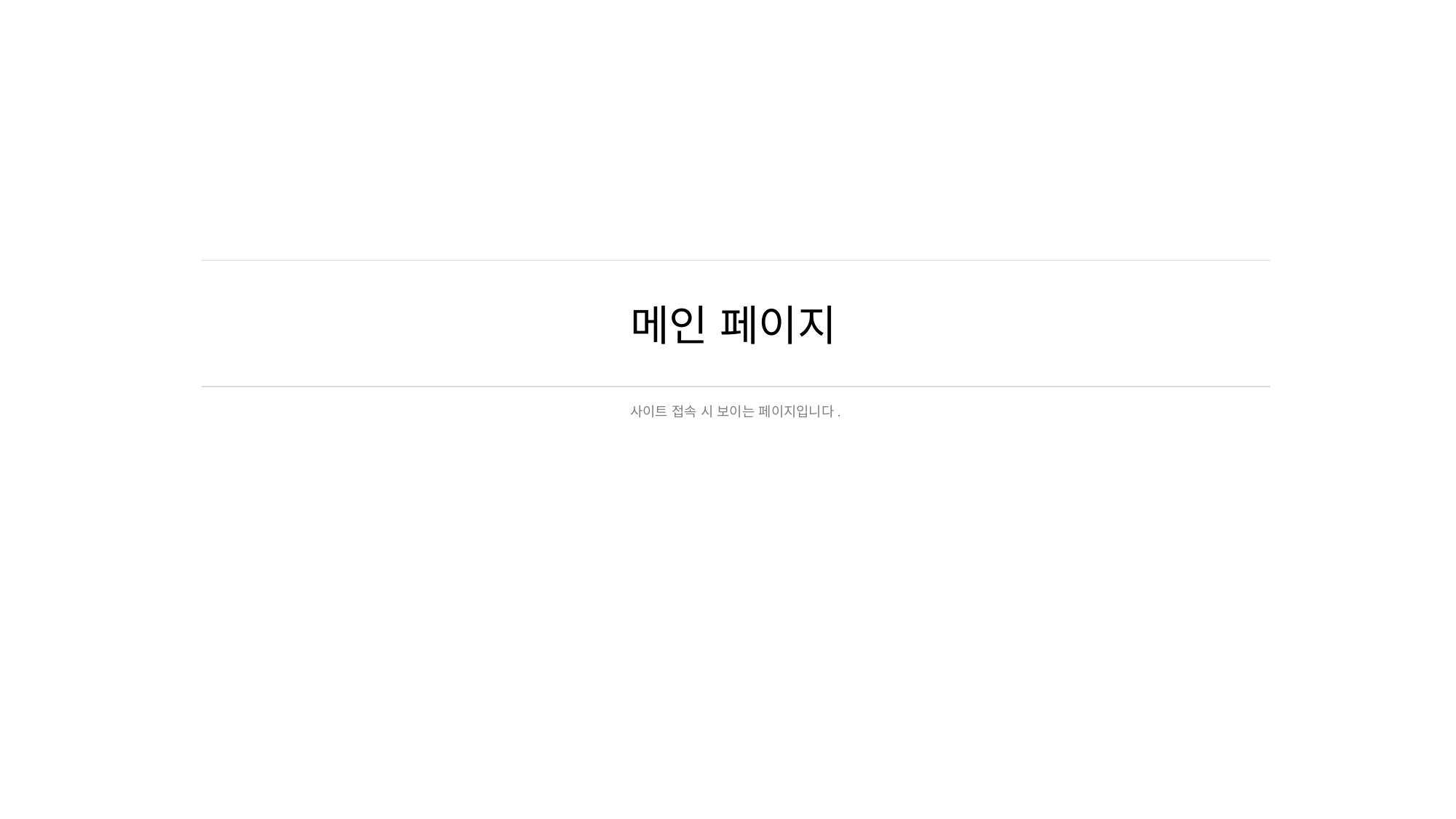

# 메인 페이지
사이트 접속 시 보이는 페이지입니다.